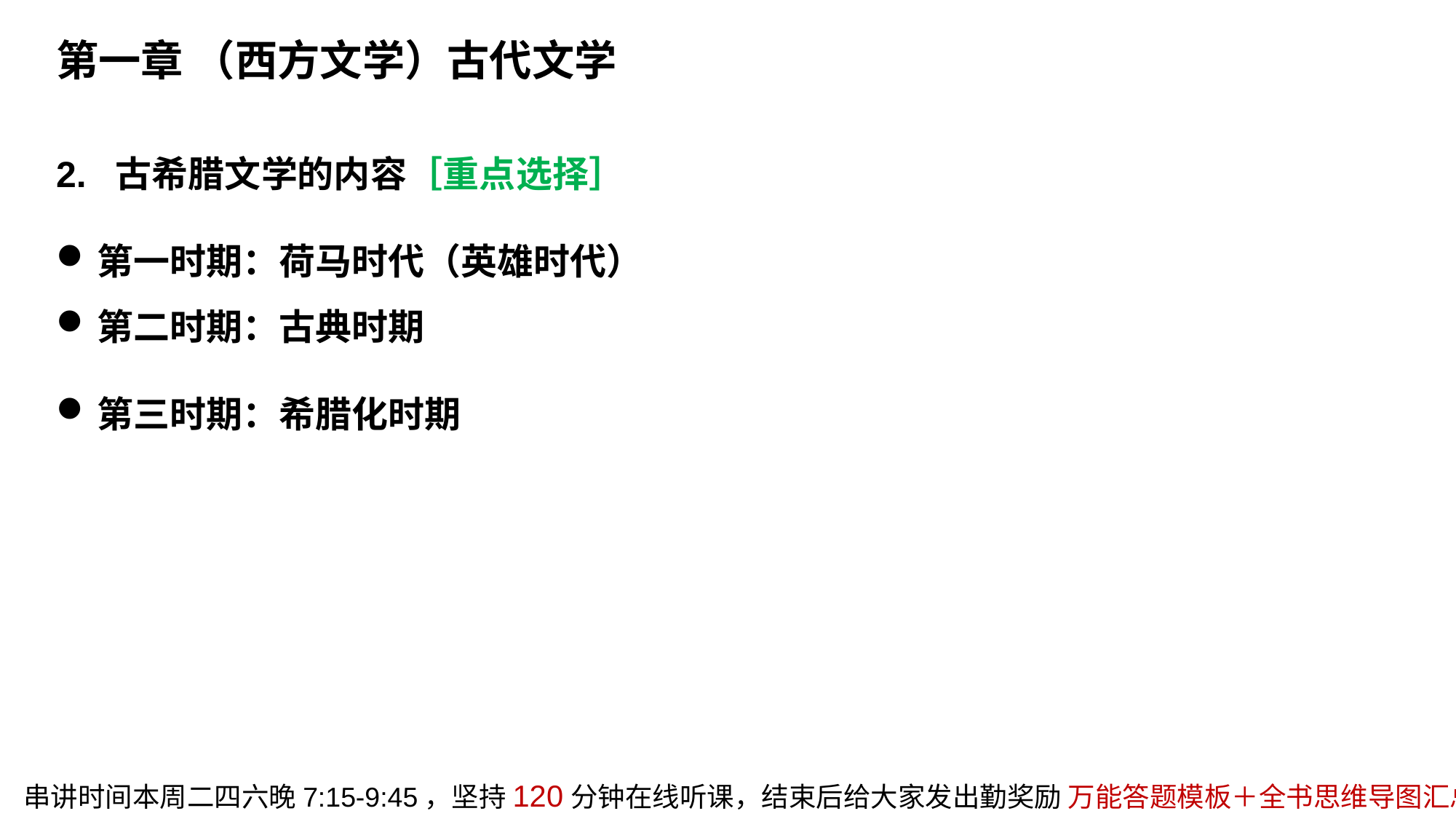

第一章 （西方文学）古代文学
2.  古希腊文学的内容［重点选择］
第一时期：荷马时代（英雄时代）
第二时期：古典时期
第三时期：希腊化时期